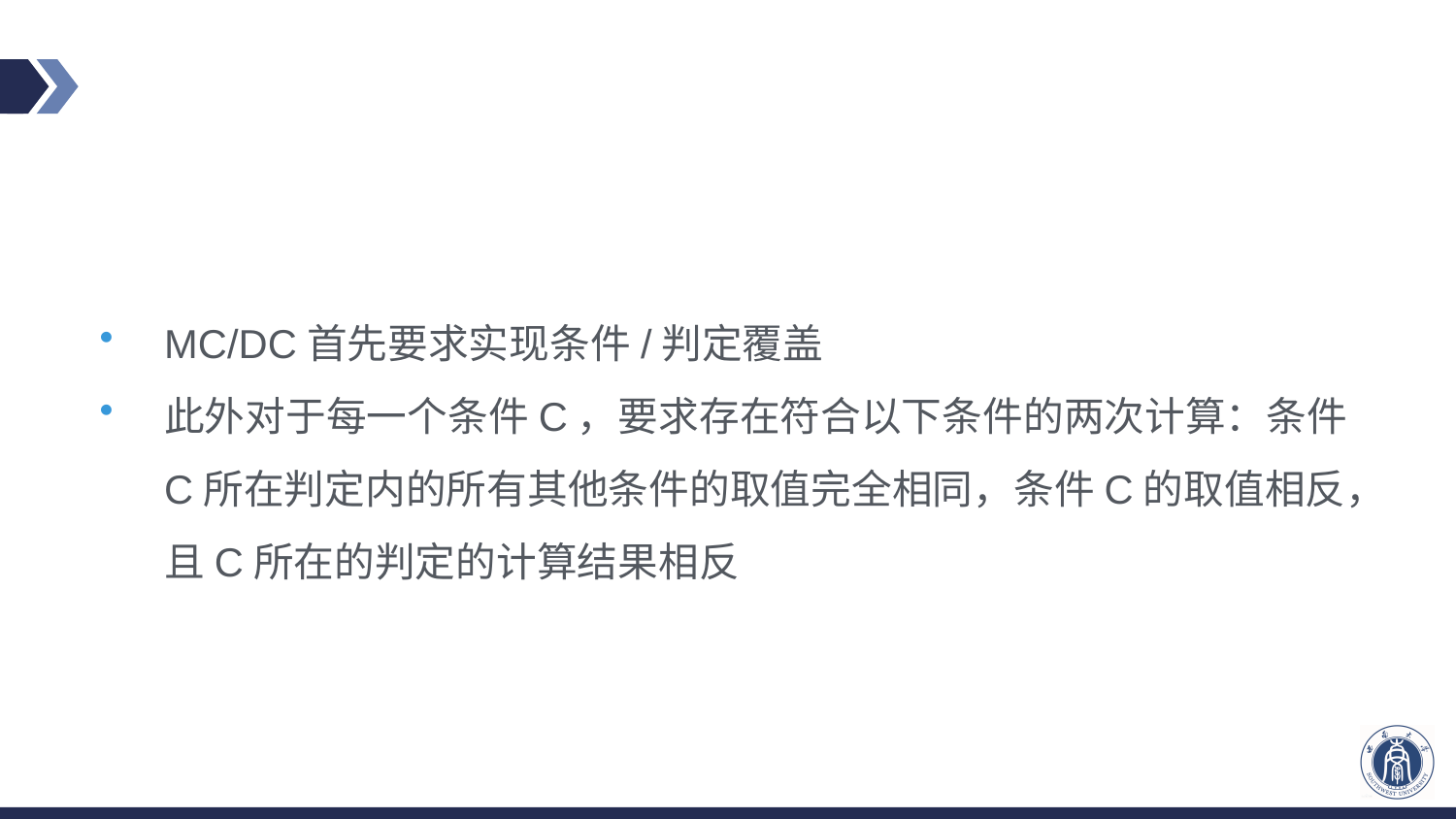

#
MC/DC首先要求实现条件/判定覆盖
此外对于每一个条件C，要求存在符合以下条件的两次计算：条件C所在判定内的所有其他条件的取值完全相同，条件C的取值相反，且C所在的判定的计算结果相反